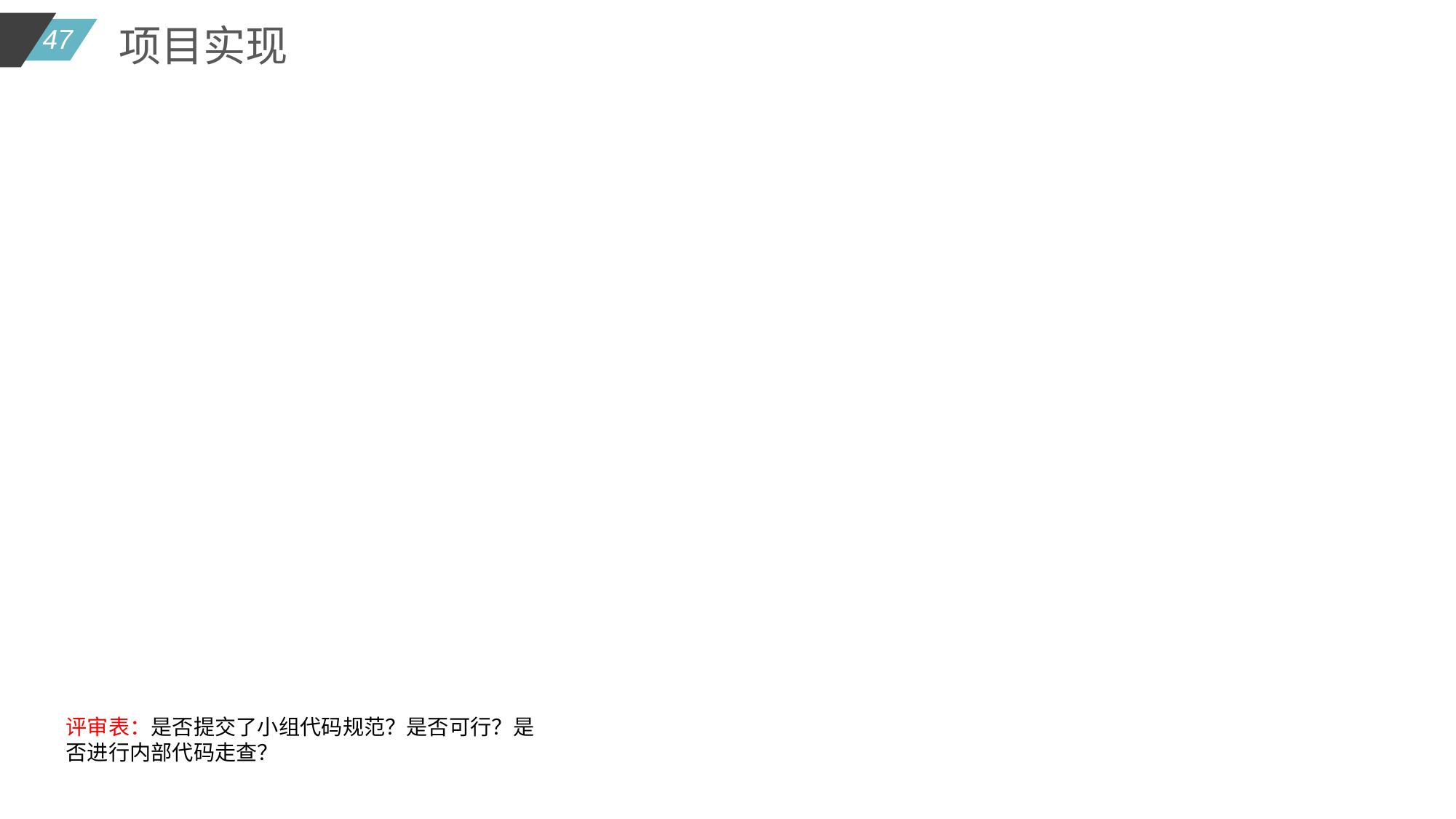

项目实现
评审表：是否提交了小组代码规范？是否可行？是否进行内部代码走查？